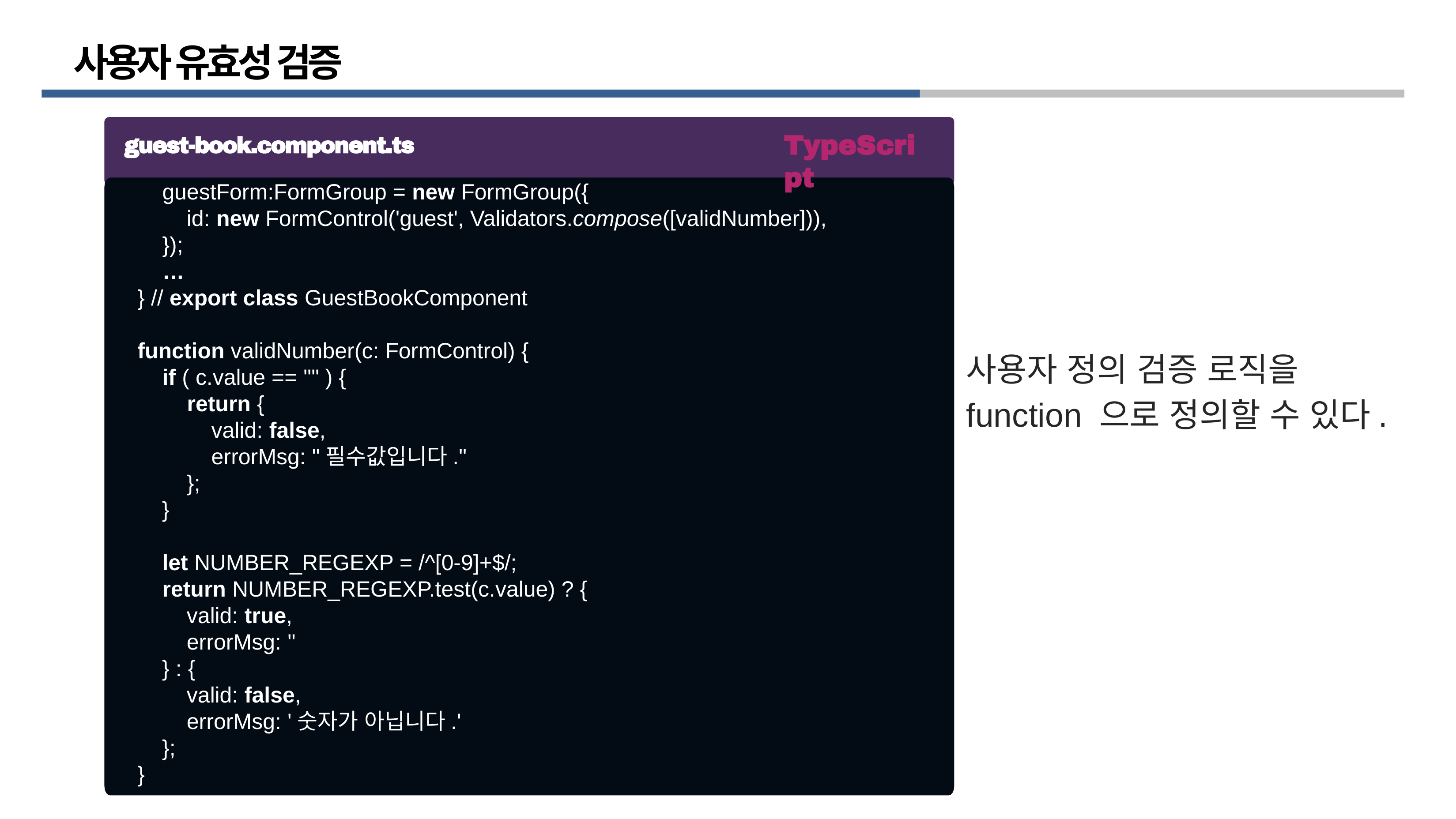

# 사용자 유효성 검증

TypeScript
guest-book.component.ts
    guestForm:FormGroup = new FormGroup({
        id: new FormControl('guest', Validators.compose([validNumber])),
    });
    …
} // export class GuestBookComponent
function validNumber(c: FormControl) {
    if ( c.value == "" ) {
        return {
            valid: false,
            errorMsg: "필수값입니다."
        };
    }
    let NUMBER_REGEXP = /^[0-9]+$/;
    return NUMBER_REGEXP.test(c.value) ? {
        valid: true,
        errorMsg: ''
    } : {
        valid: false,
        errorMsg: '숫자가 아닙니다.'
    };
}
사용자 정의 검증 로직을
function 으로 정의할 수 있다.